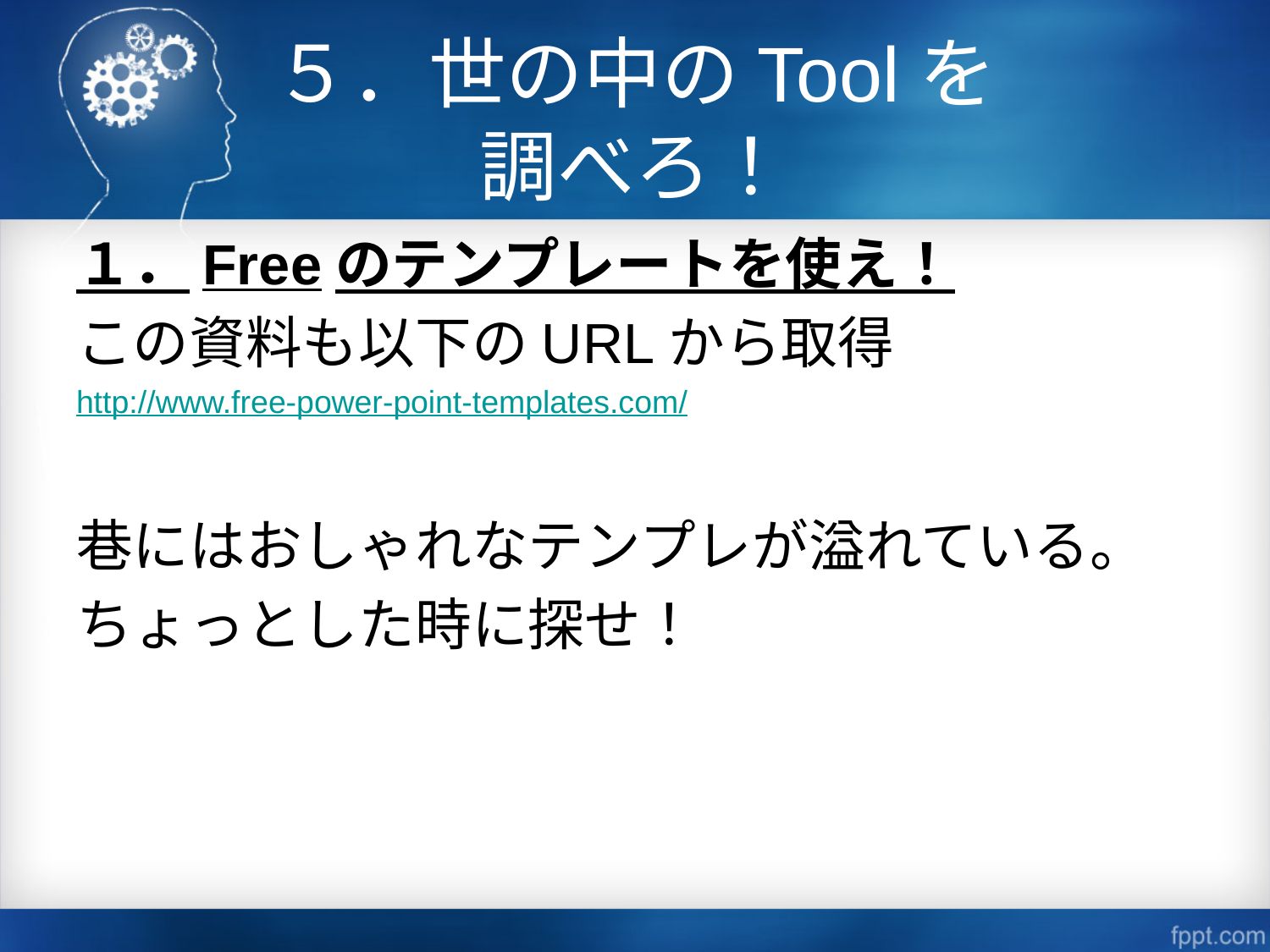

# ５．世の中のToolを 調べろ！
１．Freeのテンプレートを使え！
この資料も以下のURLから取得
http://www.free-power-point-templates.com/

巷にはおしゃれなテンプレが溢れている。
ちょっとした時に探せ！